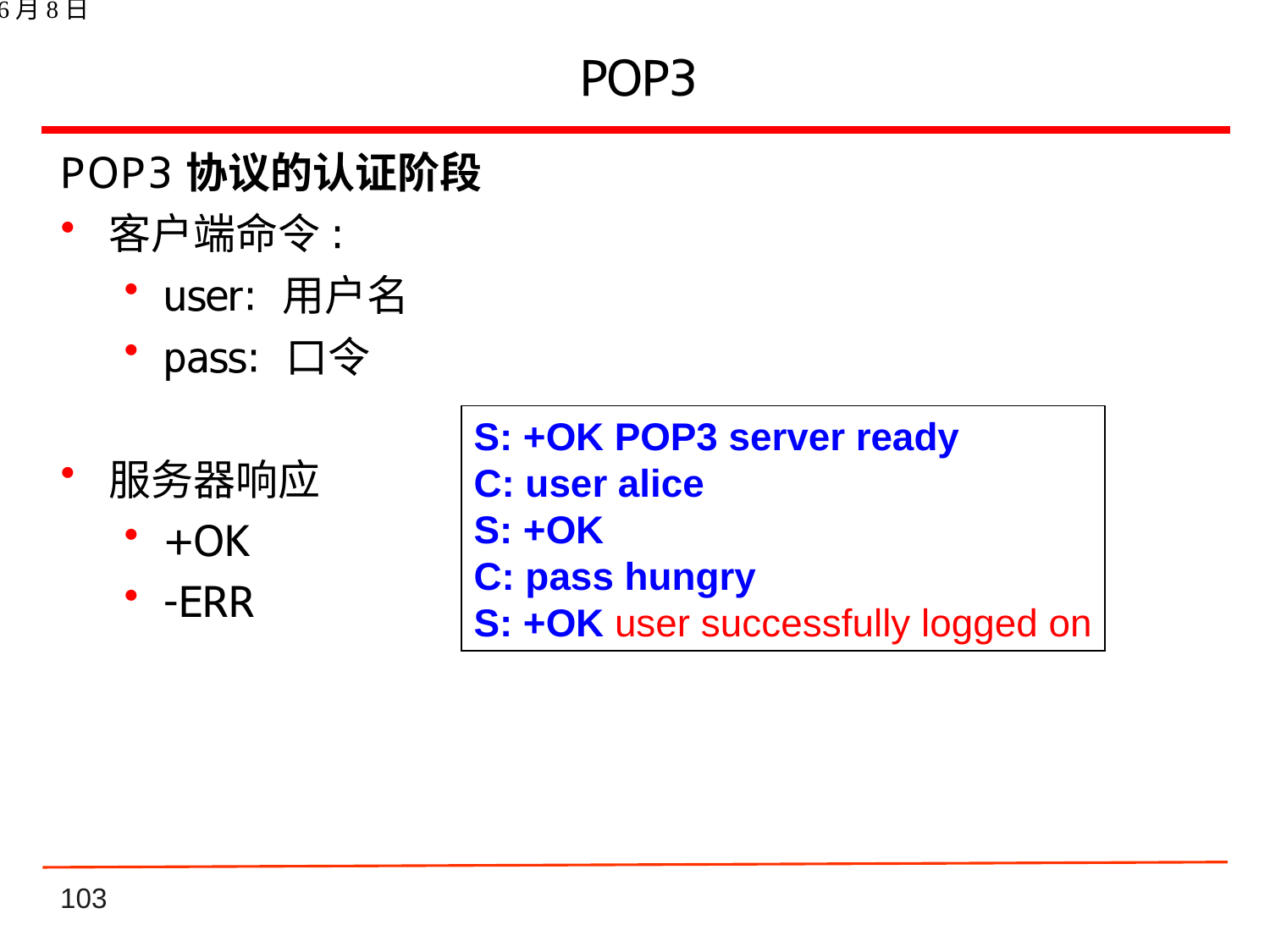

# POP3
POP3协议的认证阶段
客户端命令:
user: 用户名
pass: 口令

服务器响应
+OK
-ERR
S: +OK POP3 server ready
C: user alice
S: +OK
C: pass hungry
S: +OK user successfully logged on
2021年6月8日